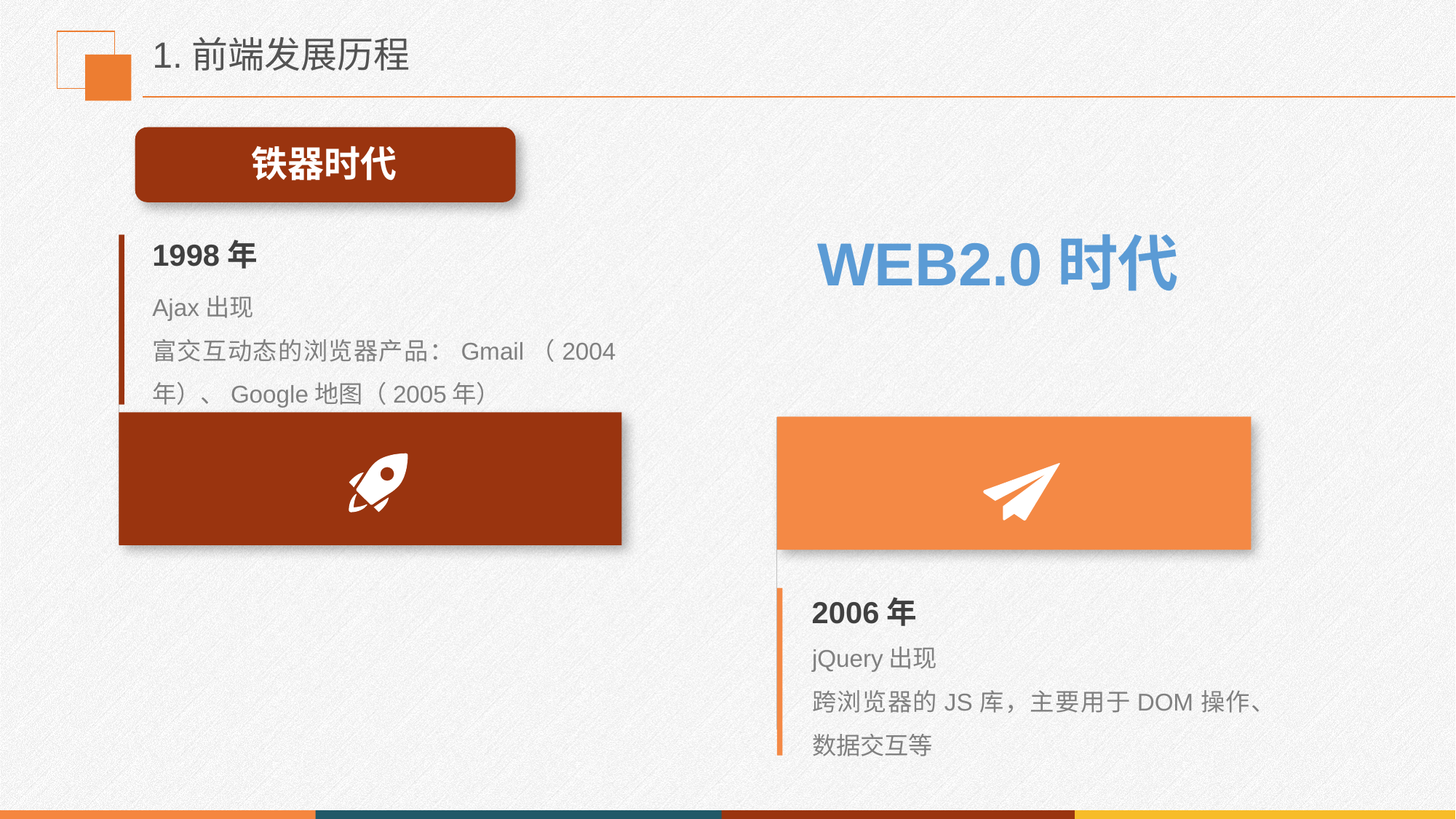

# 1.前端发展历程

铁器时代
WEB2.0时代

1998年
Ajax出现
富交互动态的浏览器产品：Gmail（2004年）、Google地图（2005年）

2006年
jQuery出现
跨浏览器的JS库，主要用于DOM操作、数据交互等